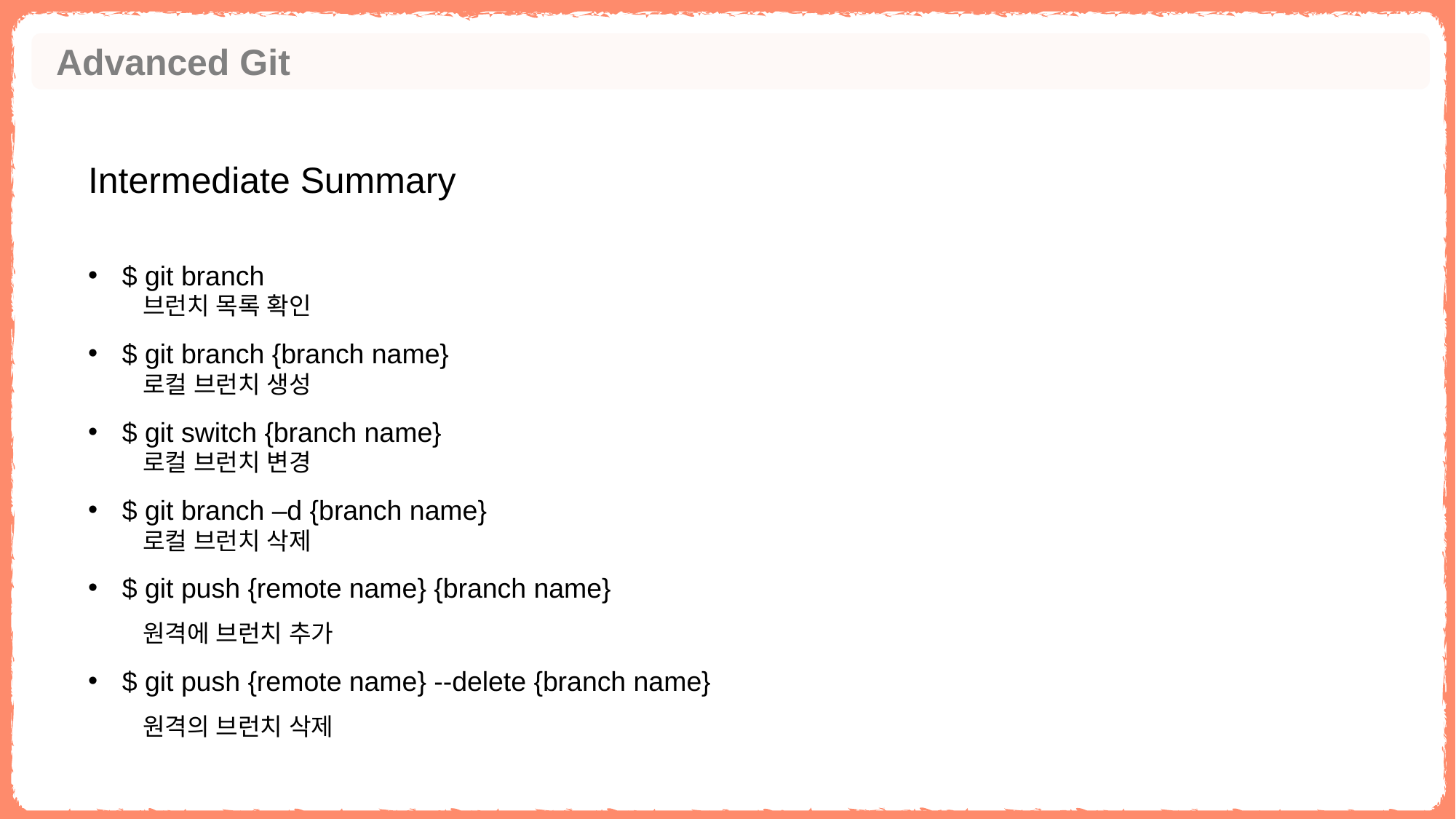

Advanced Git
Intermediate Summary
$ git branch
브런치 목록 확인
$ git branch {branch name}
로컬 브런치 생성
$ git switch {branch name}
로컬 브런치 변경
$ git branch –d {branch name}
로컬 브런치 삭제
$ git push {remote name} {branch name}
원격에 브런치 추가
$ git push {remote name} --delete {branch name}
원격의 브런치 삭제